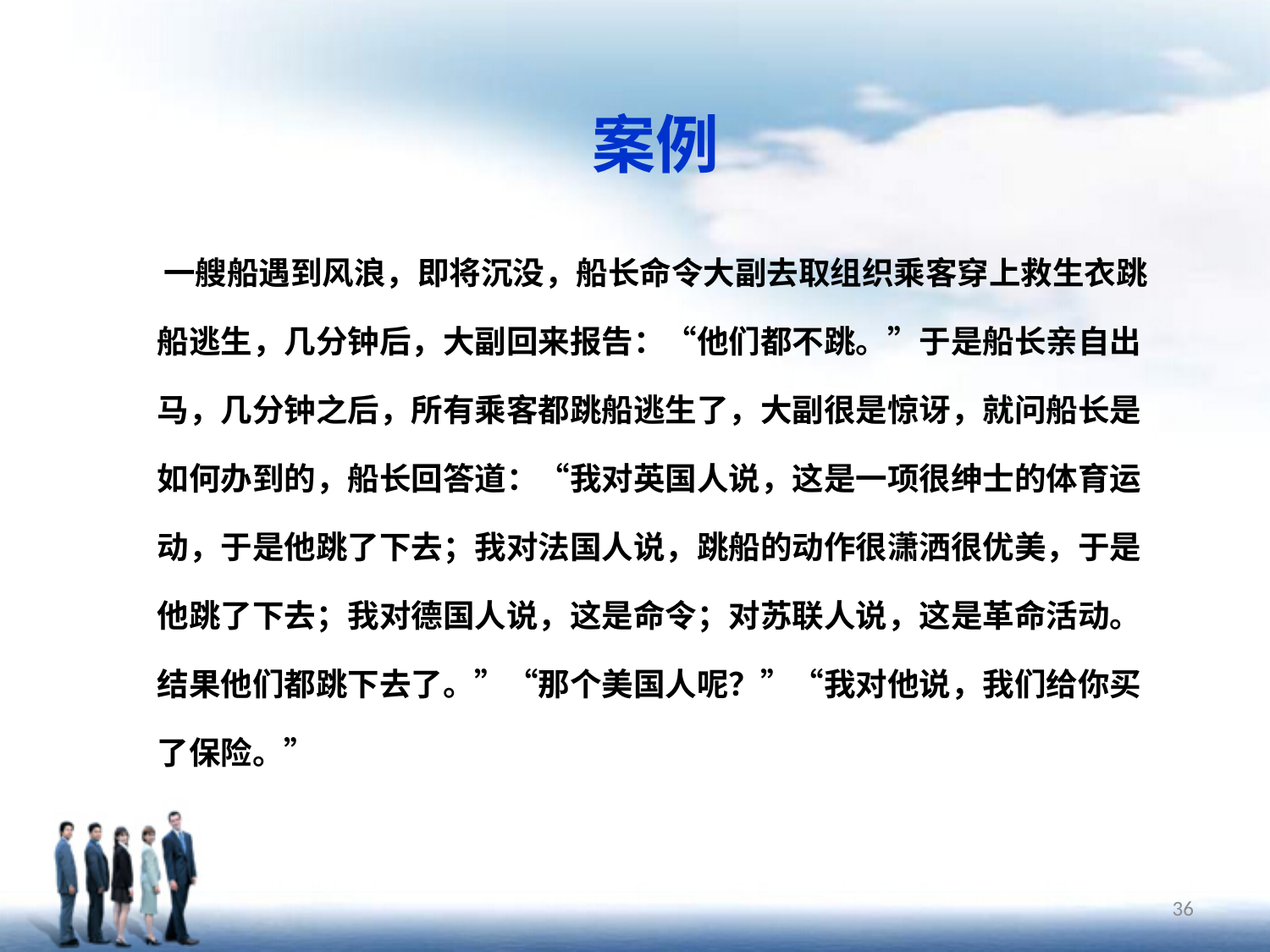

# 案例
              一艘船遇到风浪，即将沉没，船长命令大副去取组织乘客穿上救生衣跳船逃生，几分钟后，大副回来报告：“他们都不跳。”于是船长亲自出马，几分钟之后，所有乘客都跳船逃生了，大副很是惊讶，就问船长是如何办到的，船长回答道：“我对英国人说，这是一项很绅士的体育运动，于是他跳了下去；我对法国人说，跳船的动作很潇洒很优美，于是他跳了下去；我对德国人说，这是命令；对苏联人说，这是革命活动。结果他们都跳下去了。”“那个美国人呢？”“我对他说，我们给你买了保险。”

36